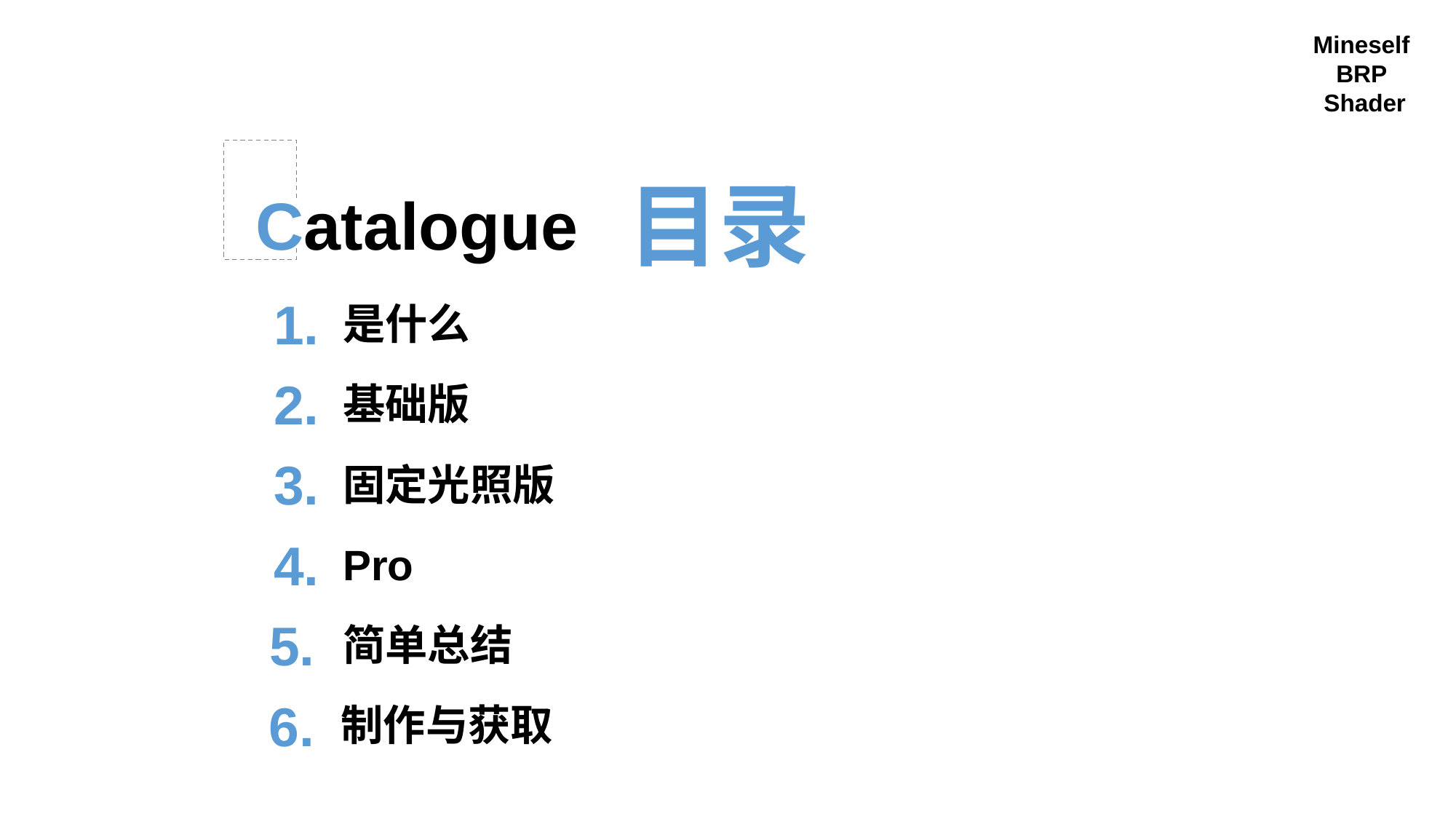

Mineself
BRP
Shader

目录
Catalogue

1.
是什么
2.
基础版
3.
固定光照版
4.
Pro
5.
简单总结
6.
制作与获取